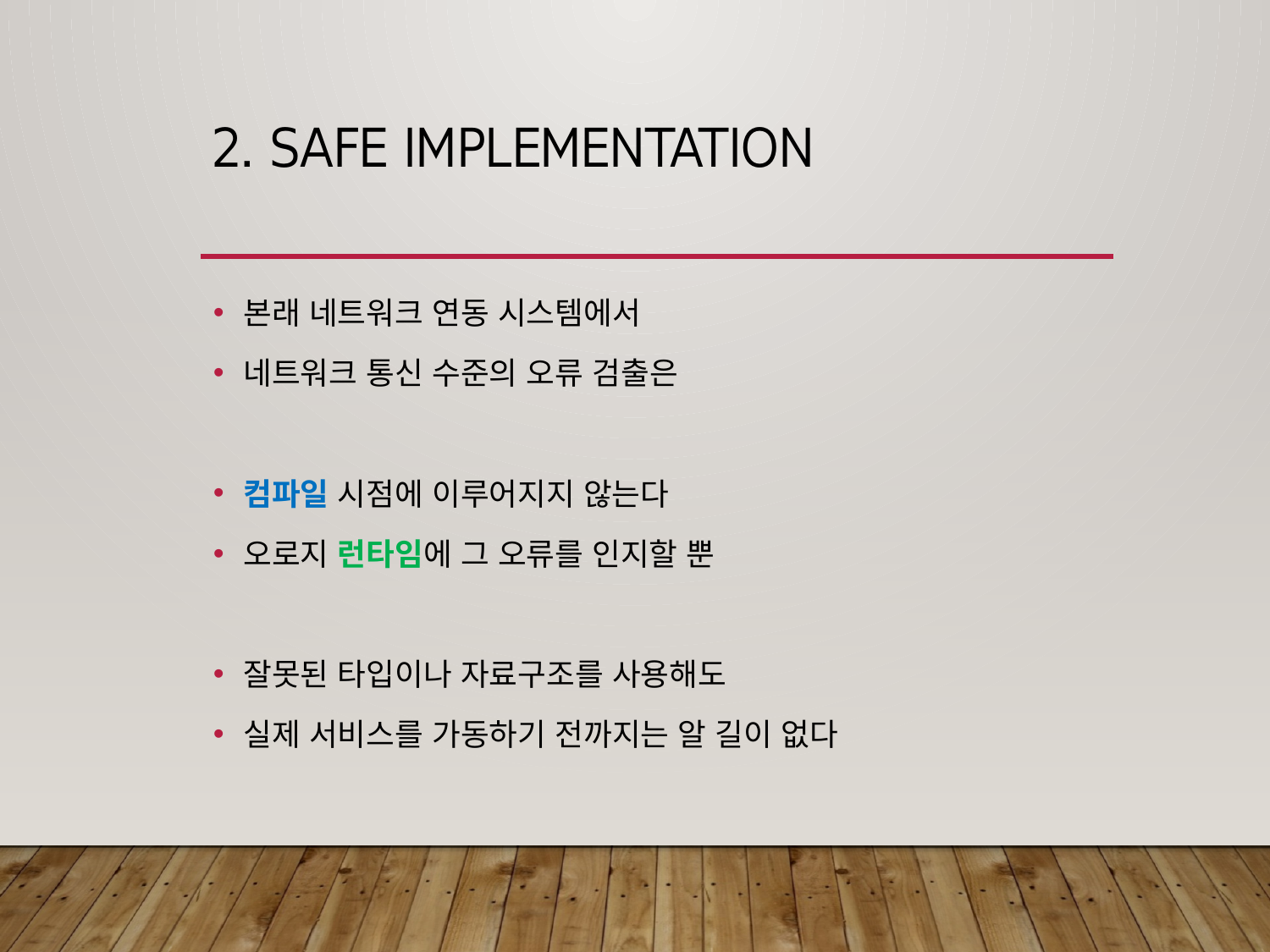

# 2. Safe Implementation
본래 네트워크 연동 시스템에서
네트워크 통신 수준의 오류 검출은

컴파일 시점에 이루어지지 않는다
오로지 런타임에 그 오류를 인지할 뿐

잘못된 타입이나 자료구조를 사용해도
실제 서비스를 가동하기 전까지는 알 길이 없다